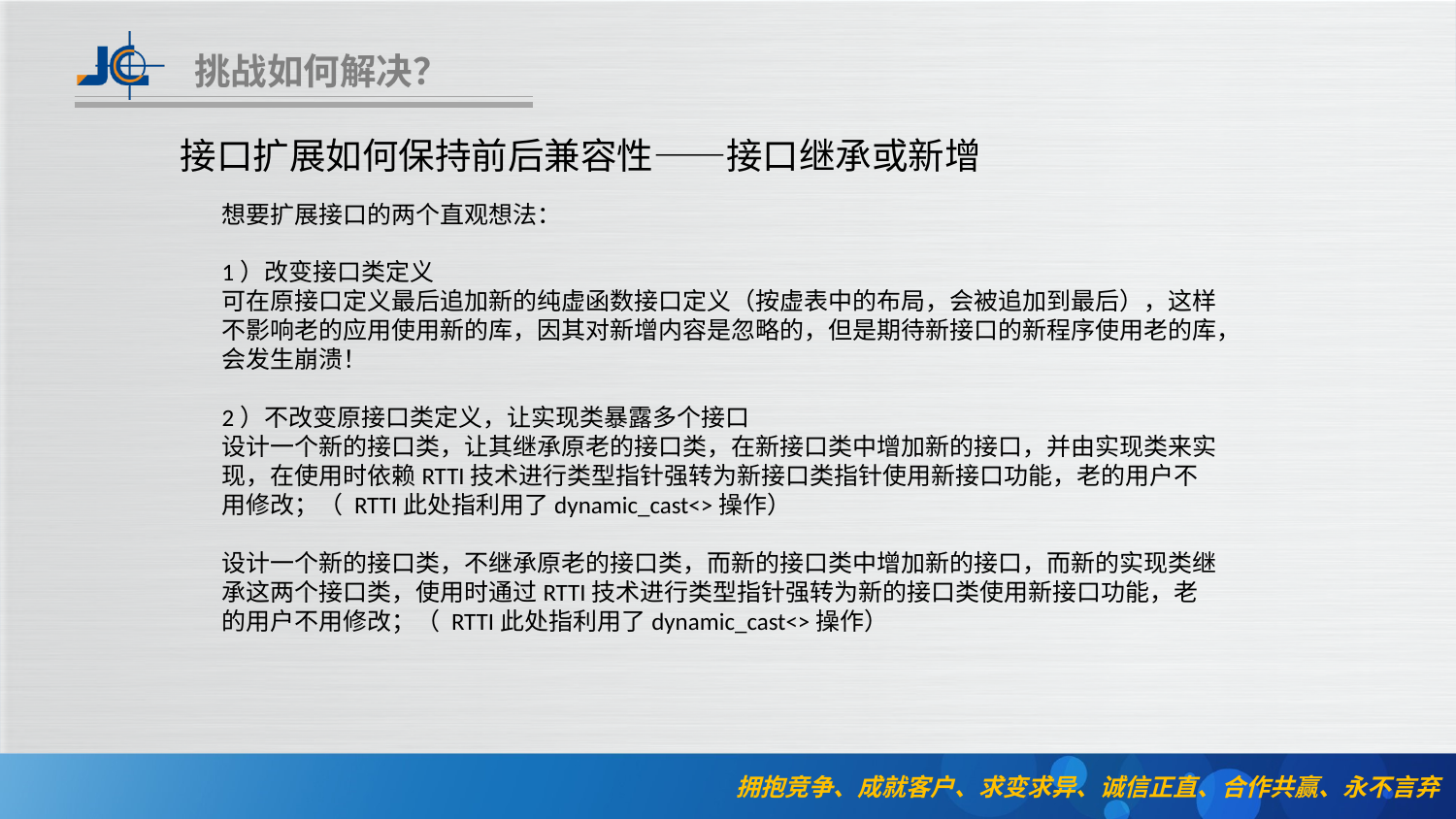

挑战如何解决？

接口扩展如何保持前后兼容性——接口继承或新增
想要扩展接口的两个直观想法：

1）改变接口类定义
可在原接口定义最后追加新的纯虚函数接口定义（按虚表中的布局，会被追加到最后），这样不影响老的应用使用新的库，因其对新增内容是忽略的，但是期待新接口的新程序使用老的库，会发生崩溃！

2）不改变原接口类定义，让实现类暴露多个接口
设计一个新的接口类，让其继承原老的接口类，在新接口类中增加新的接口，并由实现类来实现，在使用时依赖RTTI技术进行类型指针强转为新接口类指针使用新接口功能，老的用户不用修改；（ RTTI此处指利用了dynamic_cast<>操作）

设计一个新的接口类，不继承原老的接口类，而新的接口类中增加新的接口，而新的实现类继承这两个接口类，使用时通过RTTI技术进行类型指针强转为新的接口类使用新接口功能，老的用户不用修改；（ RTTI此处指利用了dynamic_cast<>操作）